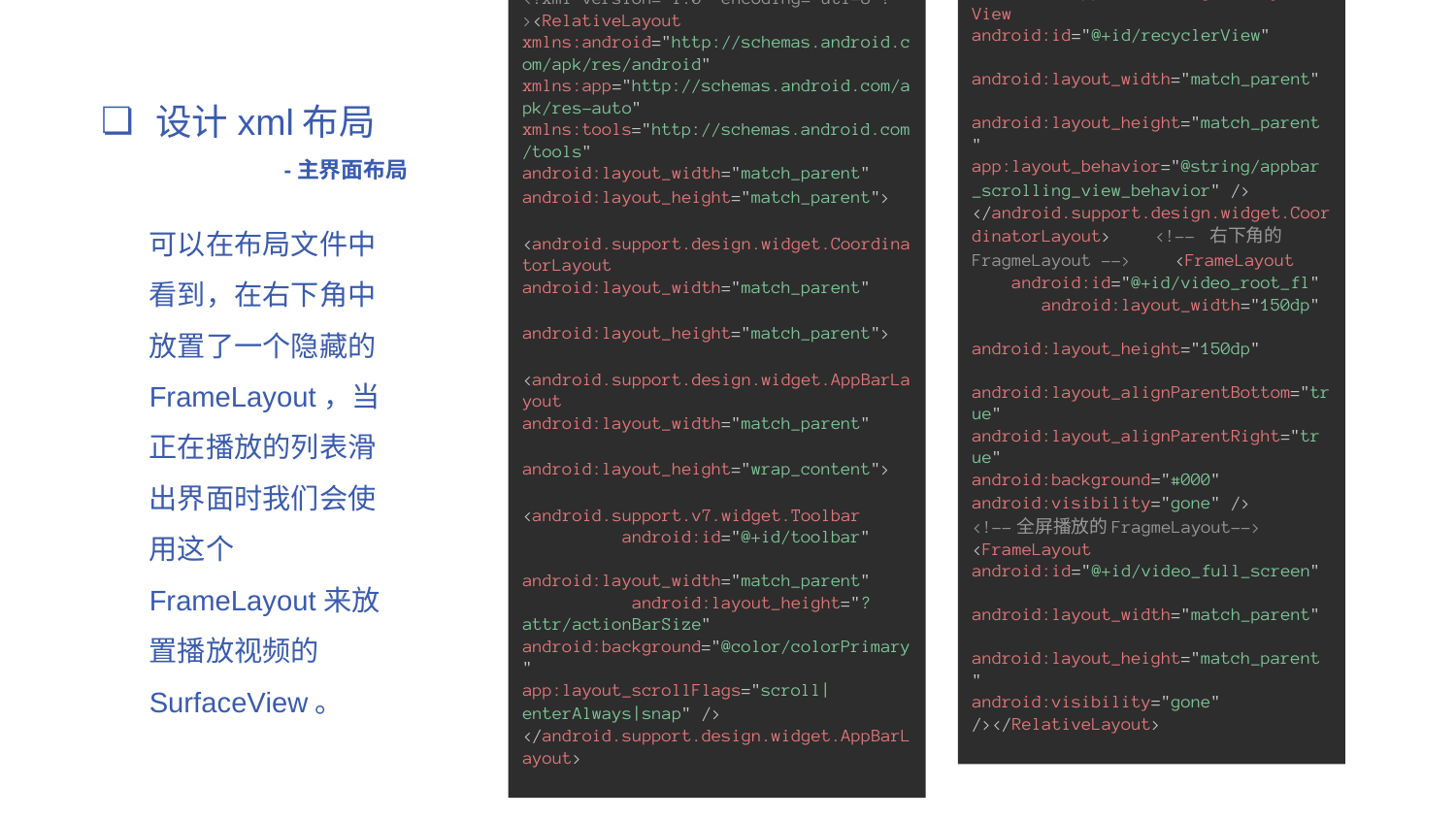

<?xml version="1.0" encoding="utf-8"?><RelativeLayout xmlns:android="http://schemas.android.com/apk/res/android"    xmlns:app="http://schemas.android.com/apk/res-auto"    xmlns:tools="http://schemas.android.com/tools"    android:layout_width="match_parent"    android:layout_height="match_parent">    <android.support.design.widget.CoordinatorLayout        android:layout_width="match_parent"        android:layout_height="match_parent">        <android.support.design.widget.AppBarLayout            android:layout_width="match_parent"            android:layout_height="wrap_content">            <android.support.v7.widget.Toolbar                android:id="@+id/toolbar"                android:layout_width="match_parent"                android:layout_height="?attr/actionBarSize"                android:background="@color/colorPrimary"                app:layout_scrollFlags="scroll|enterAlways|snap" />        </android.support.design.widget.AppBarLayout>
<android.support.v7.widget.RecyclerView            android:id="@+id/recyclerView"            android:layout_width="match_parent"            android:layout_height="match_parent"            app:layout_behavior="@string/appbar_scrolling_view_behavior" />    </android.support.design.widget.CoordinatorLayout>    <!-- 右下角的FragmeLayout -->    <FrameLayout        android:id="@+id/video_root_fl"        android:layout_width="150dp"        android:layout_height="150dp"        android:layout_alignParentBottom="true"        android:layout_alignParentRight="true"        android:background="#000"        android:visibility="gone" />    <!--全屏播放的FragmeLayout-->    <FrameLayout        android:id="@+id/video_full_screen"        android:layout_width="match_parent"        android:layout_height="match_parent"        android:visibility="gone" /></RelativeLayout>
设计xml布局
                             -主界面布局
可以在布局文件中看到，在右下角中放置了一个隐藏的FrameLayout，当正在播放的列表滑出界面时我们会使用这个FrameLayout来放置播放视频的SurfaceView。